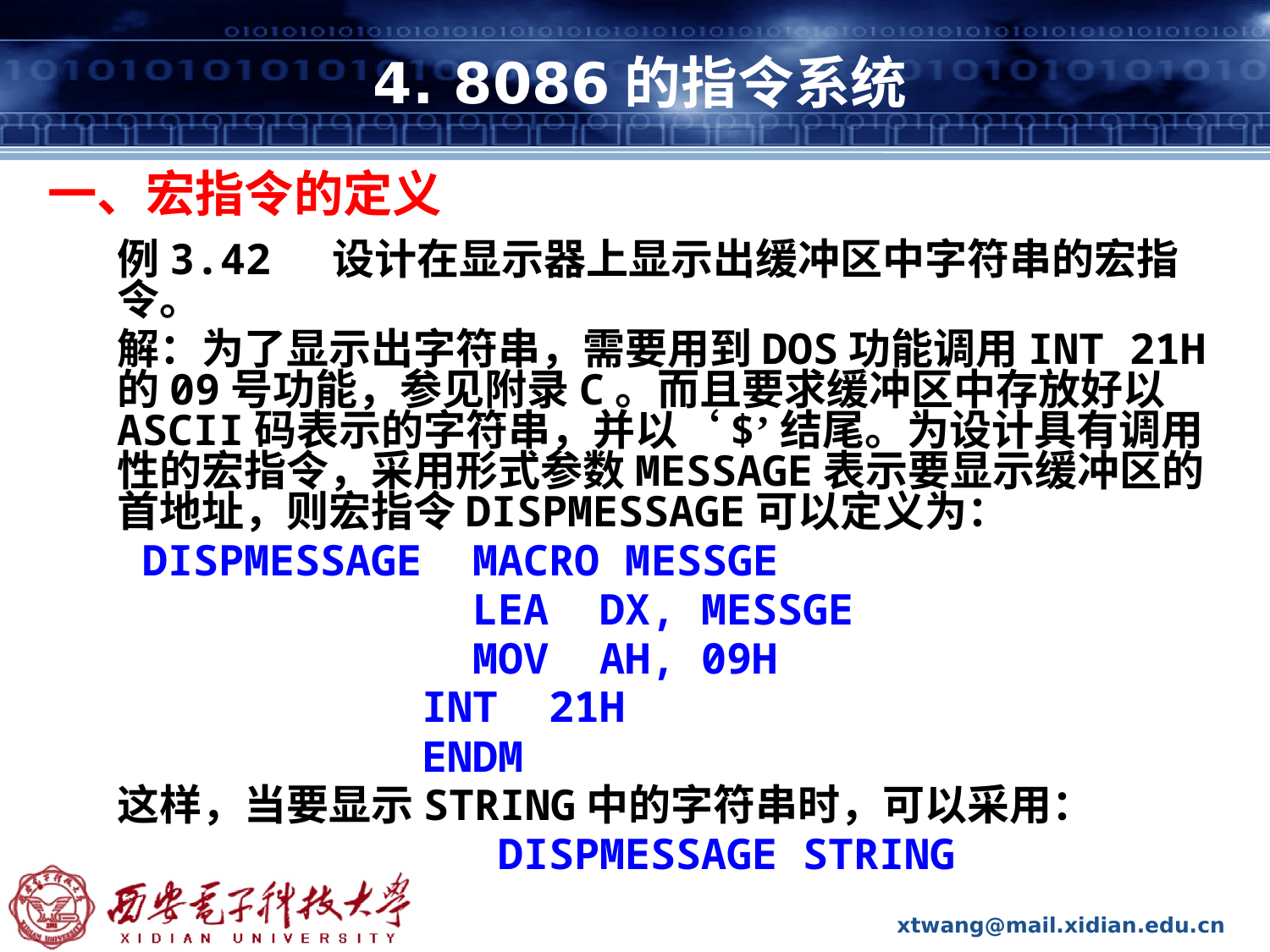

# 4. 8086的指令系统
一、宏指令的定义
例3.42  设计在显示器上显示出缓冲区中字符串的宏指令。
解：为了显示出字符串，需要用到DOS功能调用INT 21H的09号功能，参见附录C。而且要求缓冲区中存放好以ASCII码表示的字符串，并以‘$’结尾。为设计具有调用性的宏指令，采用形式参数MESSAGE表示要显示缓冲区的首地址，则宏指令DISPMESSAGE可以定义为：
 DISPMESSAGE  MACRO MESSGE
              LEA  DX, MESSGE
              MOV  AH, 09H
		  INT  21H
		  ENDM
这样，当要显示STRING中的字符串时，可以采用：
			DISPMESSAGE STRING